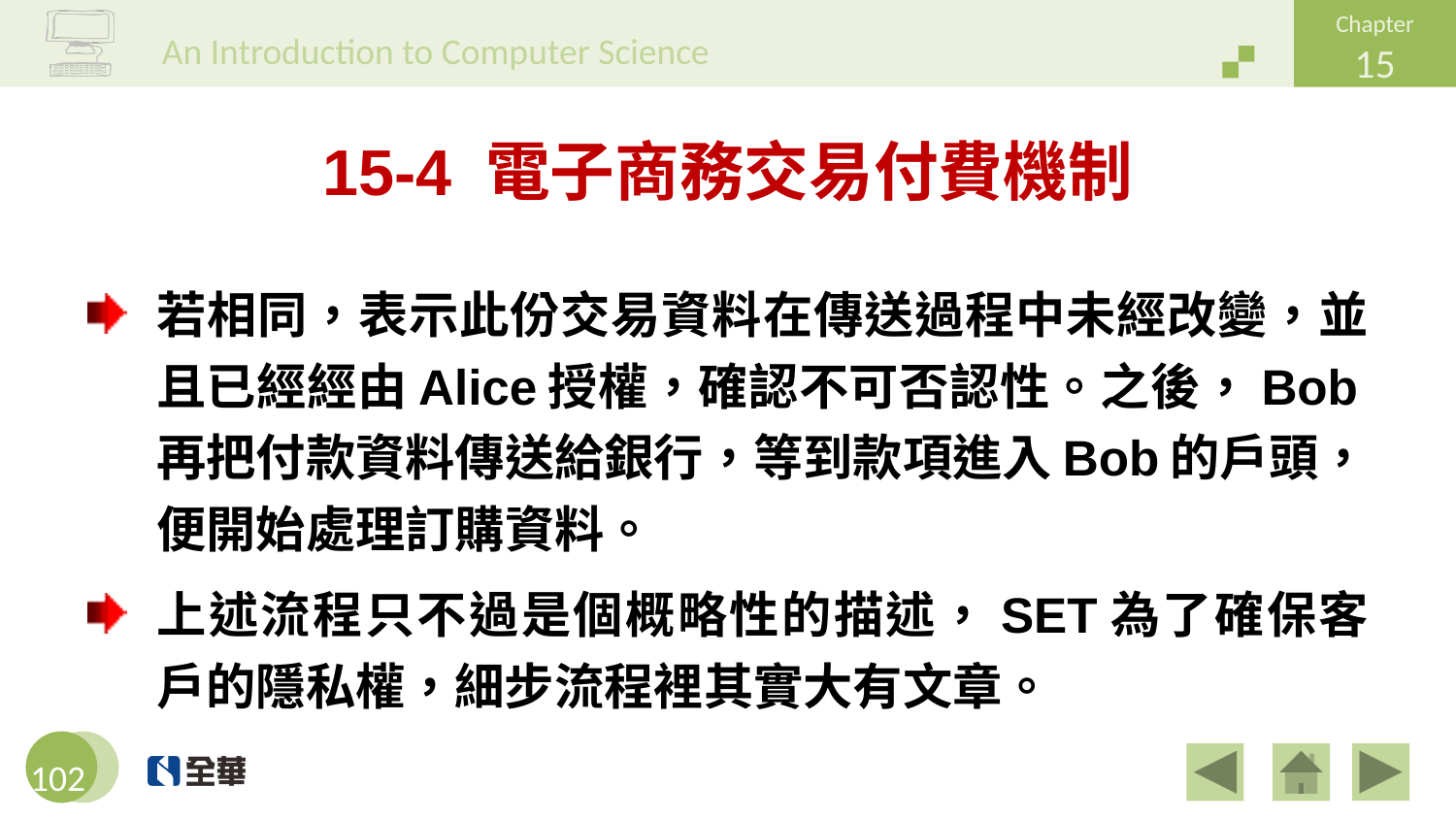

# 15-4 電子商務交易付費機制
若相同，表示此份交易資料在傳送過程中未經改變，並且已經經由Alice授權，確認不可否認性。之後，Bob再把付款資料傳送給銀行，等到款項進入Bob的戶頭，便開始處理訂購資料。
上述流程只不過是個概略性的描述，SET為了確保客戶的隱私權，細步流程裡其實大有文章。